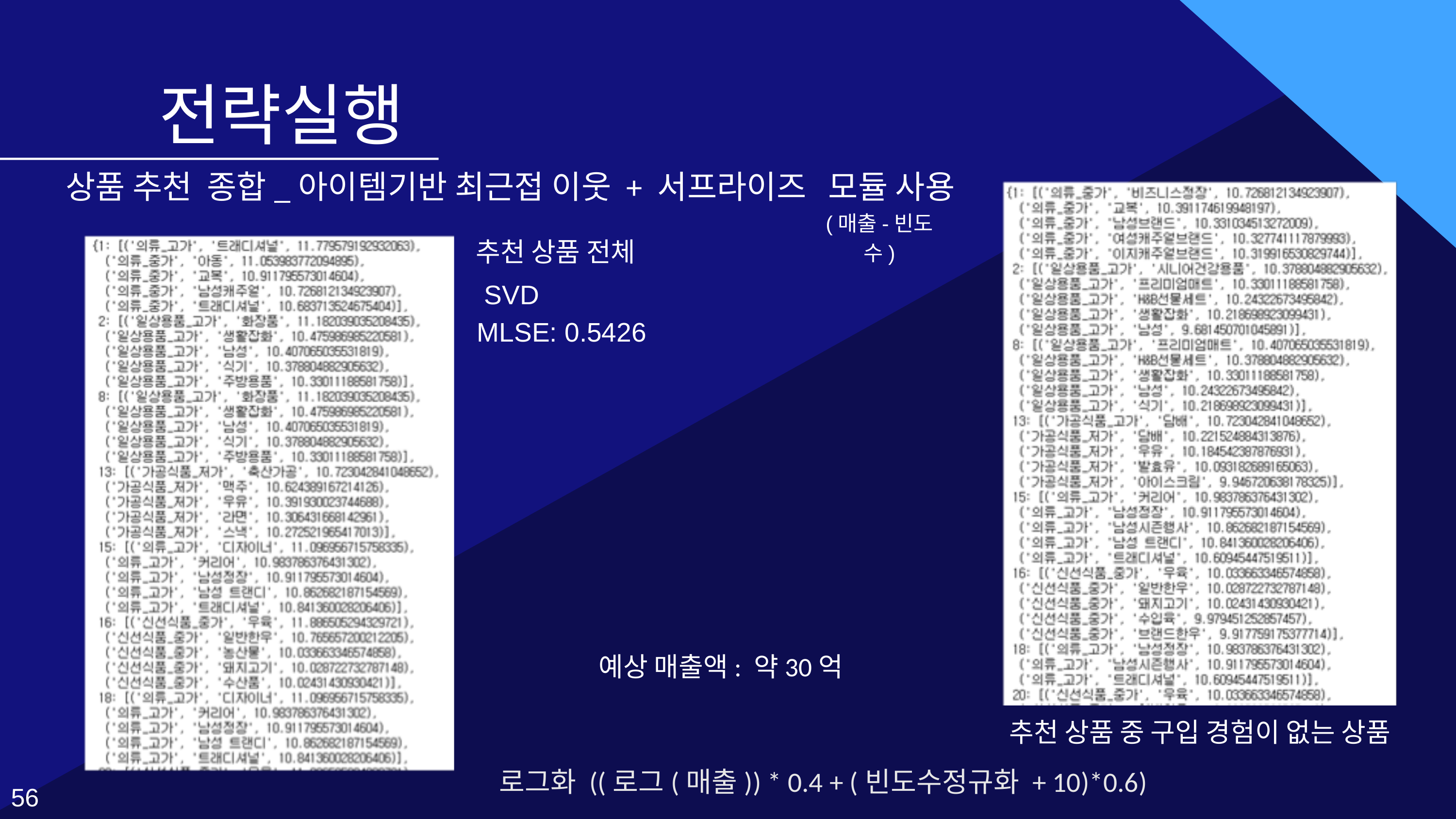

전략실행

상품 추천  종합_아이템기반 최근접 이웃 + 서프라이즈   모듈 사용

(매출-빈도수)
추천 상품 전체

 SVD
MLSE: 0.5426
예상 매출액: 약30억
추천 상품 중 구입 경험이 없는 상품
56
로그화 ((로그(매출)) * 0.4 + (빈도수정규화 + 10)*0.6)